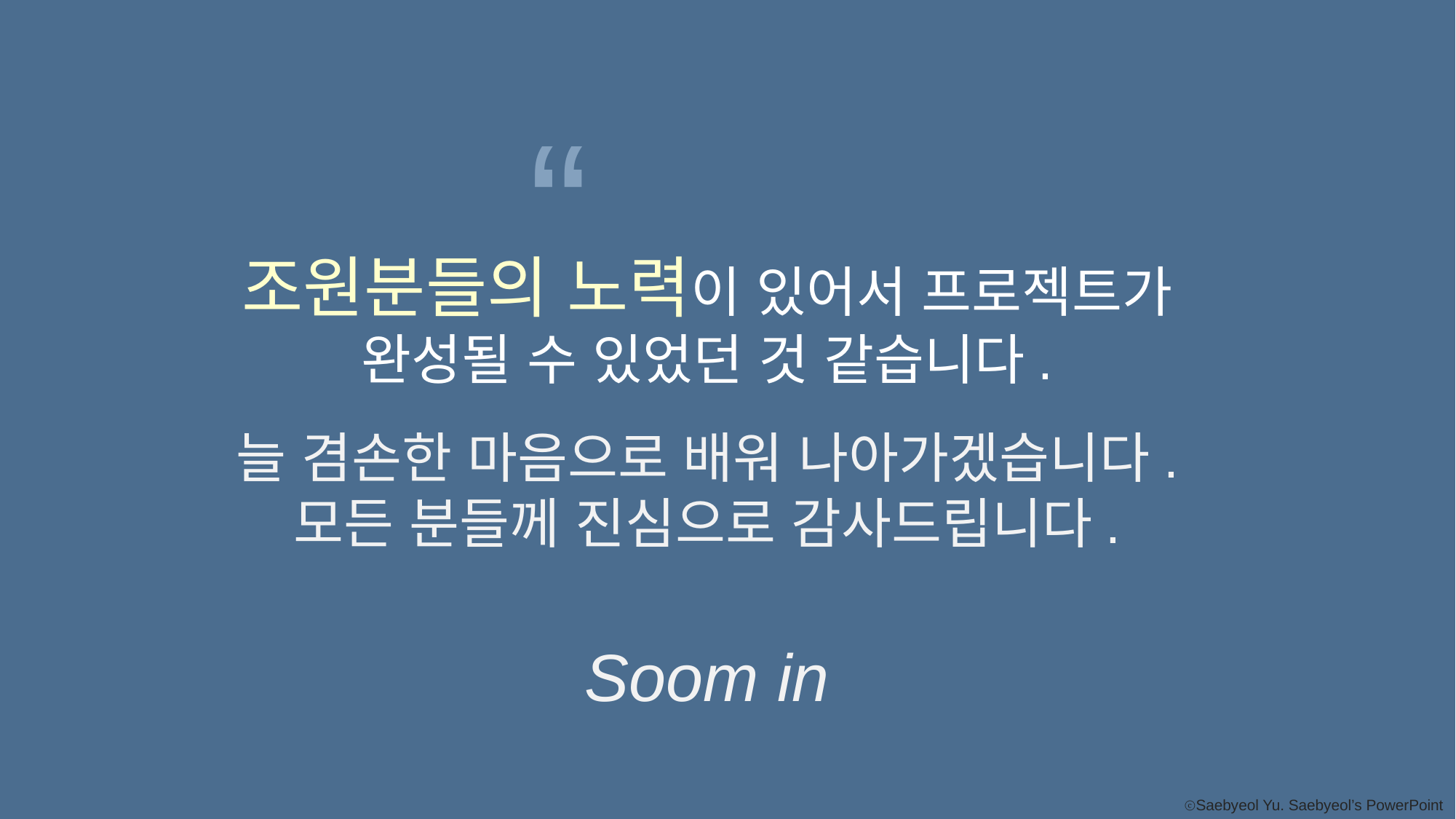

“
조원분들의 노력이 있어서 프로젝트가
완성될 수 있었던 것 같습니다.
늘 겸손한 마음으로 배워 나아가겠습니다.
모든 분들께 진심으로 감사드립니다.
Soom in